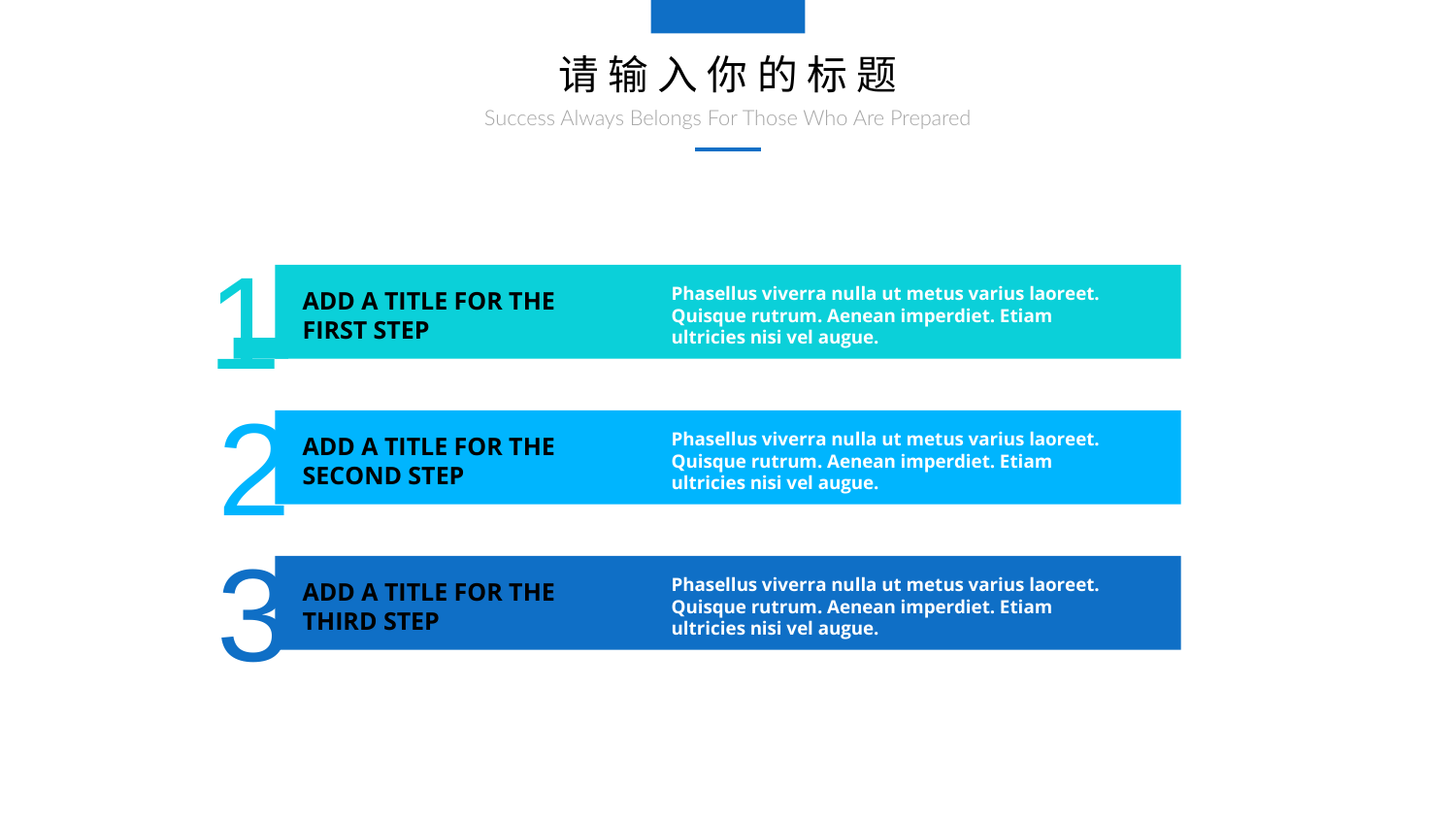

请输入你的标题
Success Always Belongs For Those Who Are Prepared
1

Phasellus viverra nulla ut metus varius laoreet. Quisque rutrum. Aenean imperdiet. Etiam ultricies nisi vel augue.
ADD A TITLE FOR THE FIRST STEP

2

Phasellus viverra nulla ut metus varius laoreet. Quisque rutrum. Aenean imperdiet. Etiam ultricies nisi vel augue.
ADD A TITLE FOR THE SECOND STEP
3

Phasellus viverra nulla ut metus varius laoreet. Quisque rutrum. Aenean imperdiet. Etiam ultricies nisi vel augue.
ADD A TITLE FOR THE THIRD STEP